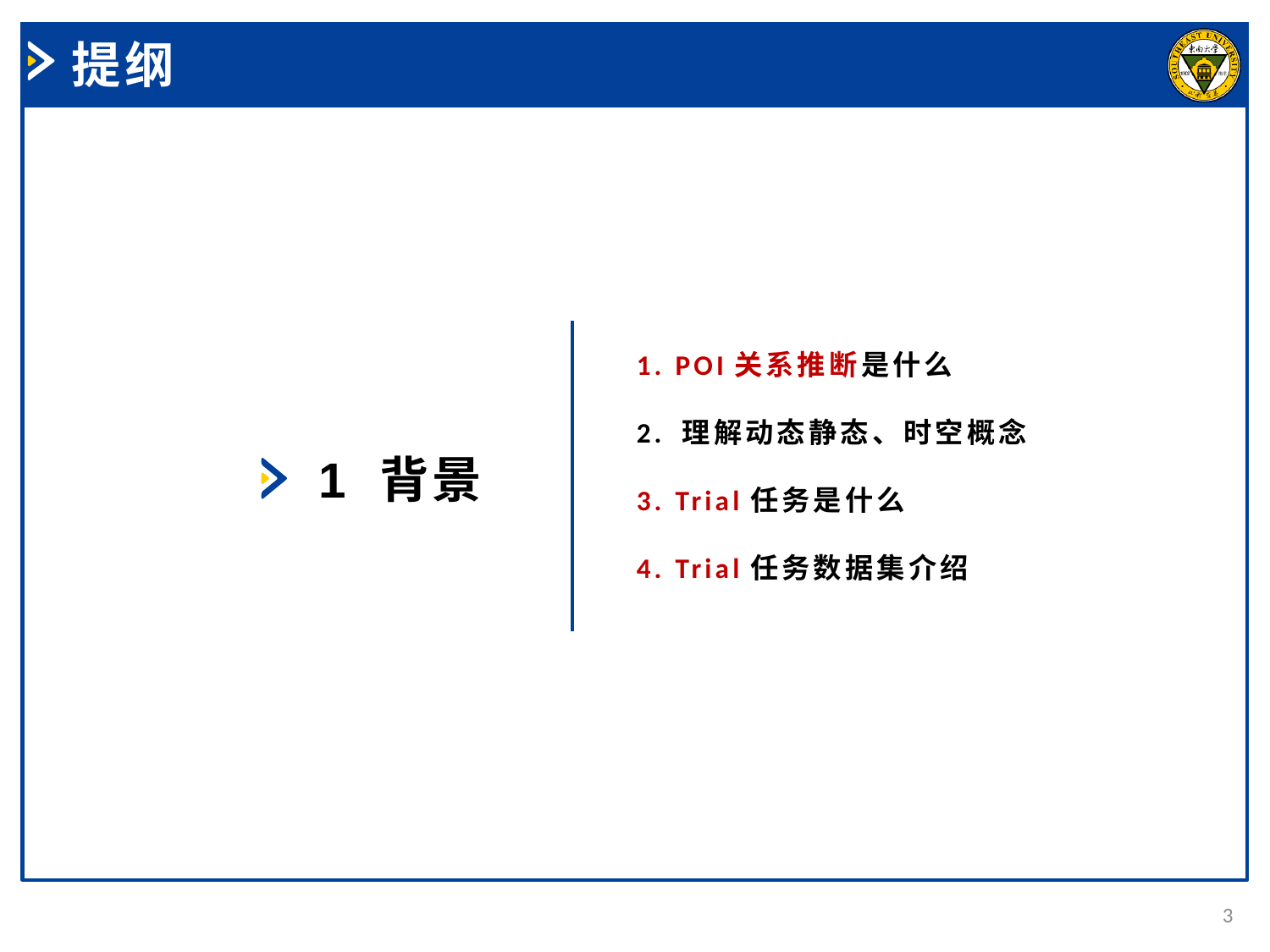

提纲
1. POI关系推断是什么

2. 理解动态静态、时空概念

3. Trial任务是什么

4. Trial任务数据集介绍

1 背景

3